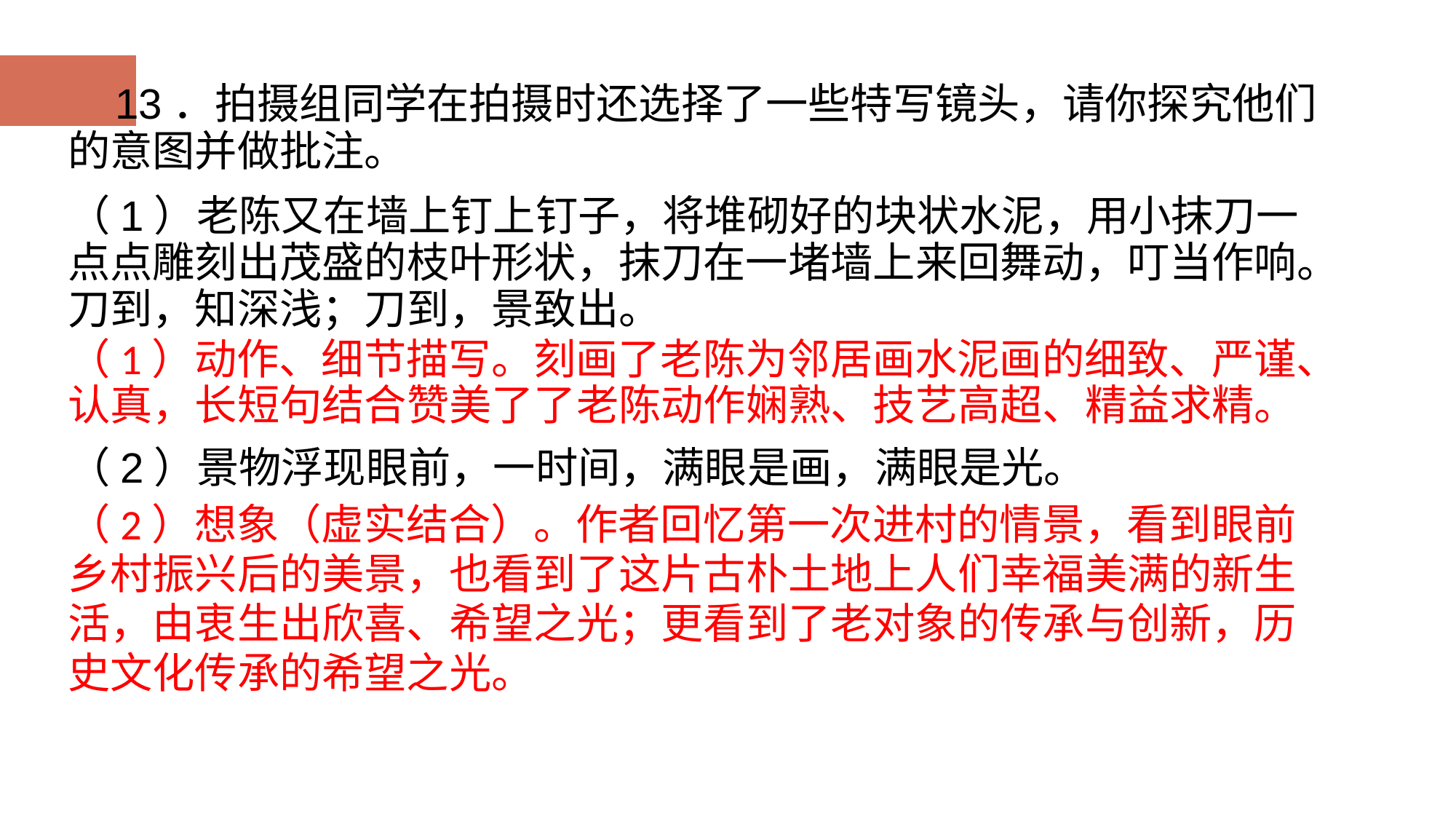

13．拍摄组同学在拍摄时还选择了一些特写镜头，请你探究他们的意图并做批注。
（1）老陈又在墙上钉上钉子，将堆砌好的块状水泥，用小抹刀一点点雕刻出茂盛的枝叶形状，抹刀在一堵墙上来回舞动，叮当作响。刀到，知深浅；刀到，景致出。

（2）景物浮现眼前，一时间，满眼是画，满眼是光。

（1）动作、细节描写。刻画了老陈为邻居画水泥画的细致、严谨、认真，长短句结合赞美了了老陈动作娴熟、技艺高超、精益求精。
（2）想象（虚实结合）。作者回忆第一次进村的情景，看到眼前乡村振兴后的美景，也看到了这片古朴土地上人们幸福美满的新生活，由衷生出欣喜、希望之光；更看到了老对象的传承与创新，历史文化传承的希望之光。